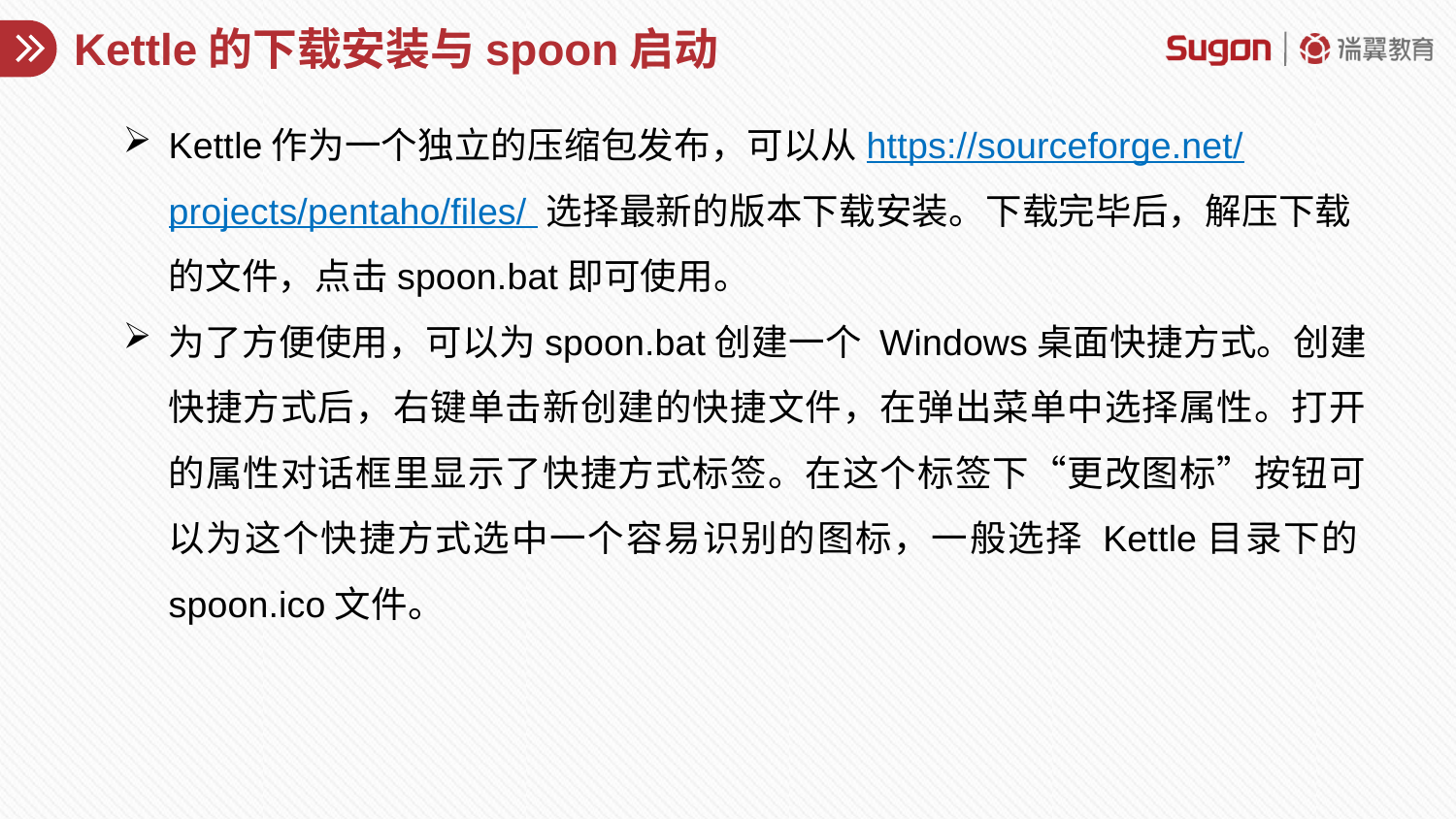

# Kettle的下载安装与spoon启动
Kettle作为一个独立的压缩包发布，可以从https://sourceforge.net/projects/pentaho/files/ 选择最新的版本下载安装。下载完毕后，解压下载的文件，点击spoon.bat即可使用。
为了方便使用，可以为spoon.bat创建一个 Windows桌面快捷方式。创建快捷方式后，右键单击新创建的快捷文件，在弹出菜单中选择属性。打开的属性对话框里显示了快捷方式标签。在这个标签下“更改图标”按钮可以为这个快捷方式选中一个容易识别的图标，一般选择 Kettle目录下的spoon.ico文件。